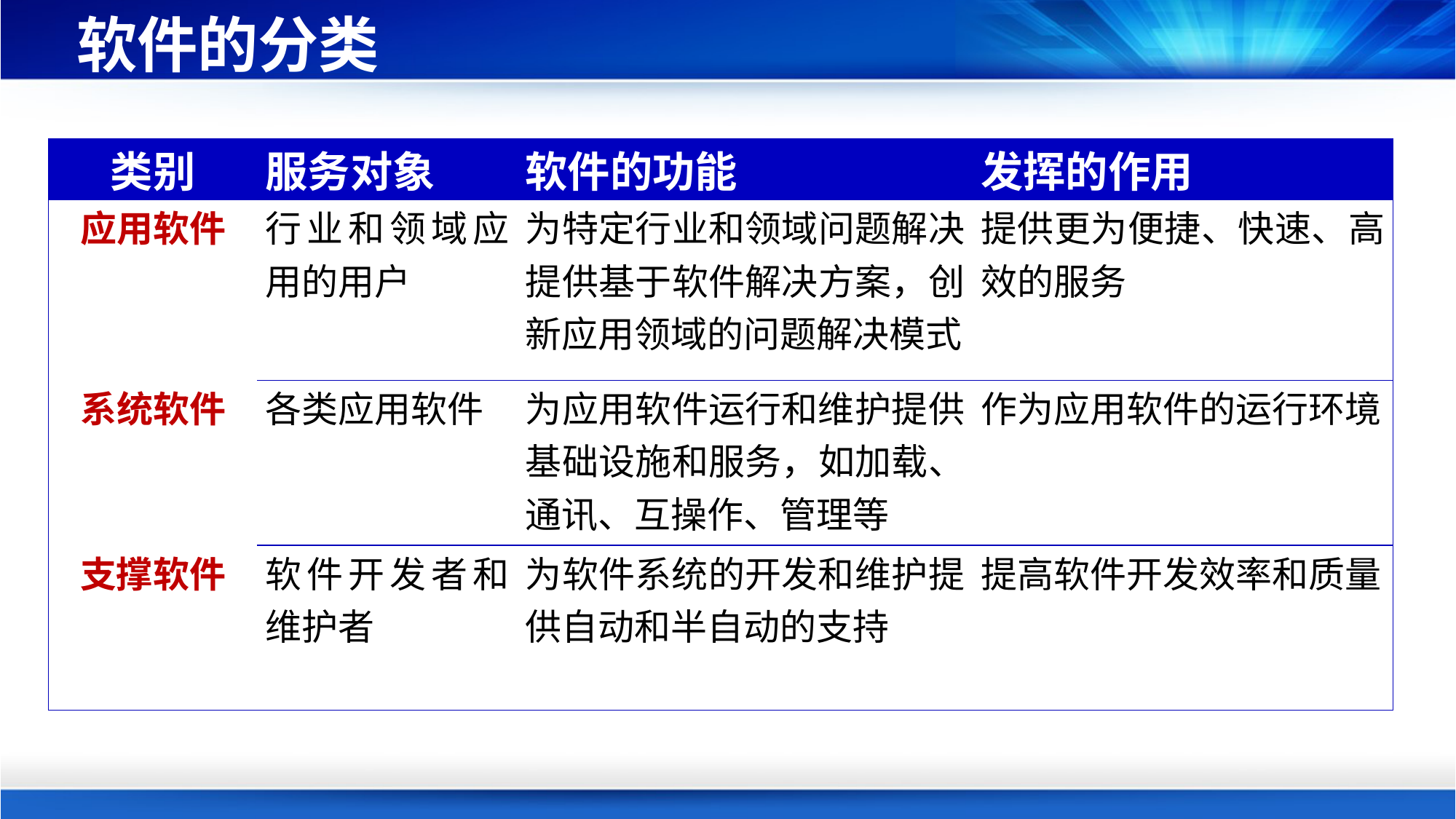

# 软件的分类
| 类别 | 服务对象 | 软件的功能 | 发挥的作用 |
| --- | --- | --- | --- |
| 应用软件 | 行业和领域应用的用户 | 为特定行业和领域问题解决提供基于软件解决方案，创新应用领域的问题解决模式 | 提供更为便捷、快速、高效的服务 |
| 系统软件 | 各类应用软件 | 为应用软件运行和维护提供基础设施和服务，如加载、通讯、互操作、管理等 | 作为应用软件的运行环境 |
| 支撑软件 | 软件开发者和维护者 | 为软件系统的开发和维护提供自动和半自动的支持 | 提高软件开发效率和质量 |